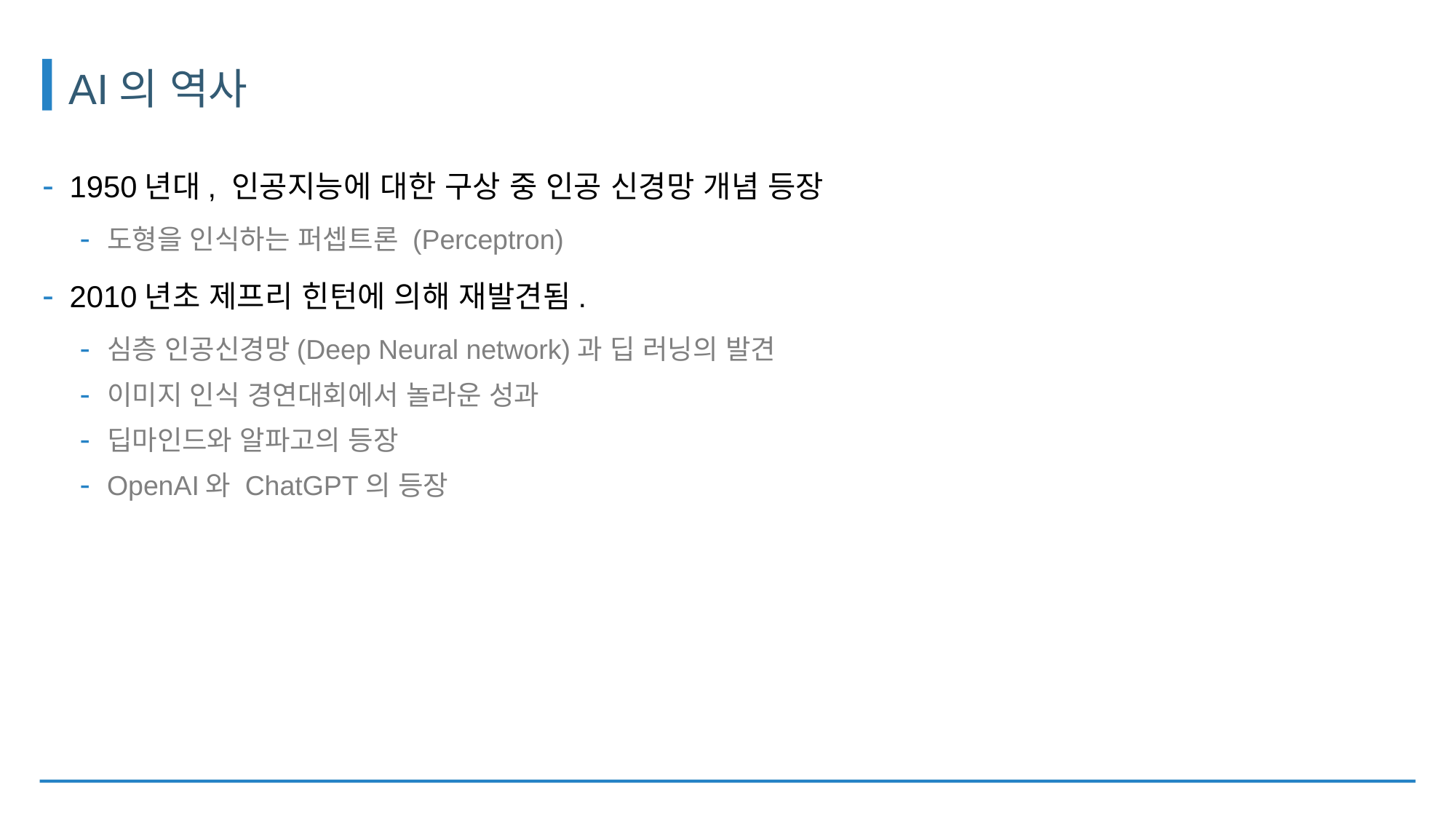

# AI의 역사
1950년대, 인공지능에 대한 구상 중 인공 신경망 개념 등장
도형을 인식하는 퍼셉트론 (Perceptron)
2010년초 제프리 힌턴에 의해 재발견됨.
심층 인공신경망(Deep Neural network)과 딥 러닝의 발견
이미지 인식 경연대회에서 놀라운 성과
딥마인드와 알파고의 등장
OpenAI와 ChatGPT의 등장